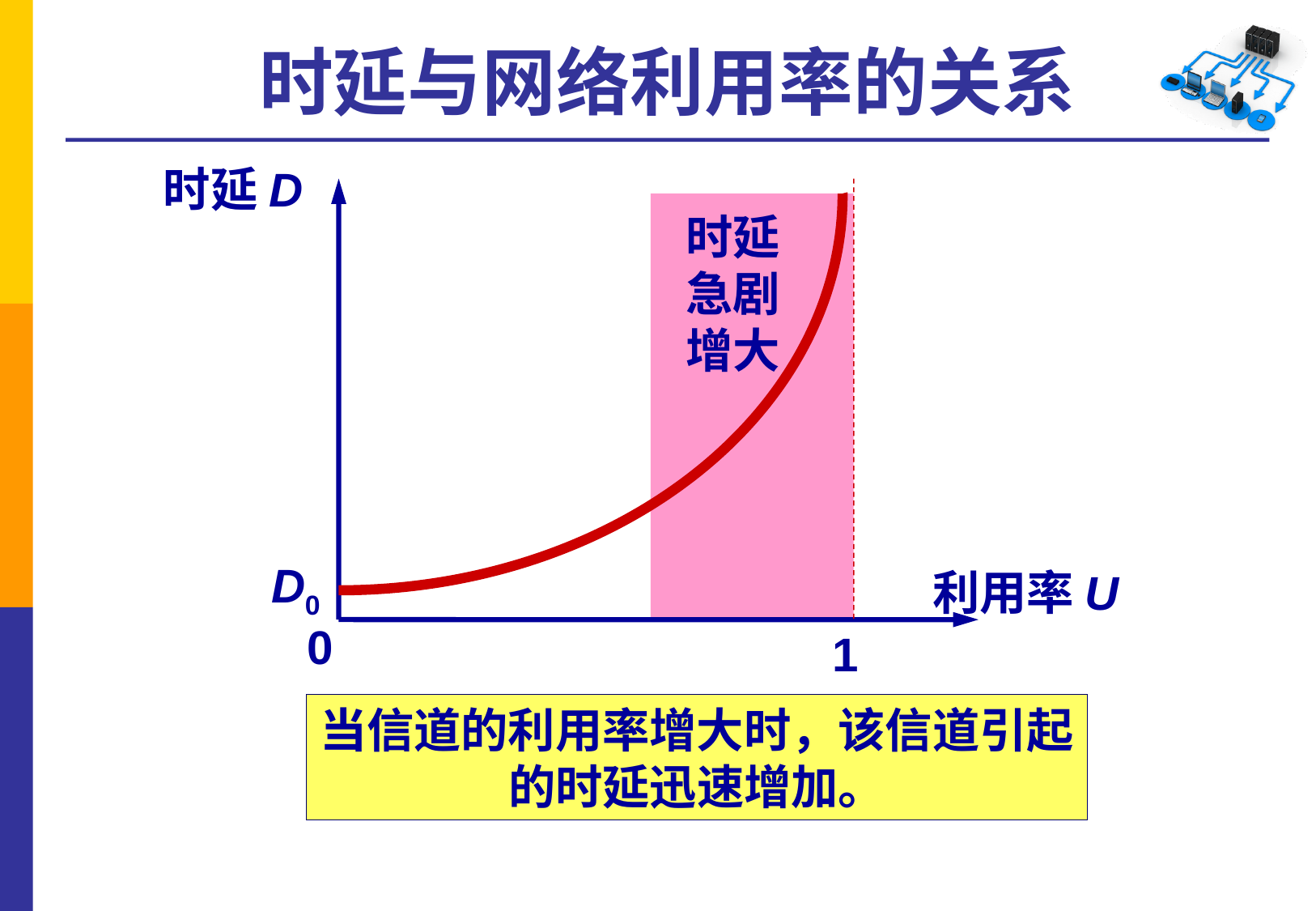

# 时延与网络利用率的关系
时延 D

时延
急剧
增大

D0
利用率 U
0
1
当信道的利用率增大时，该信道引起的时延迅速增加。